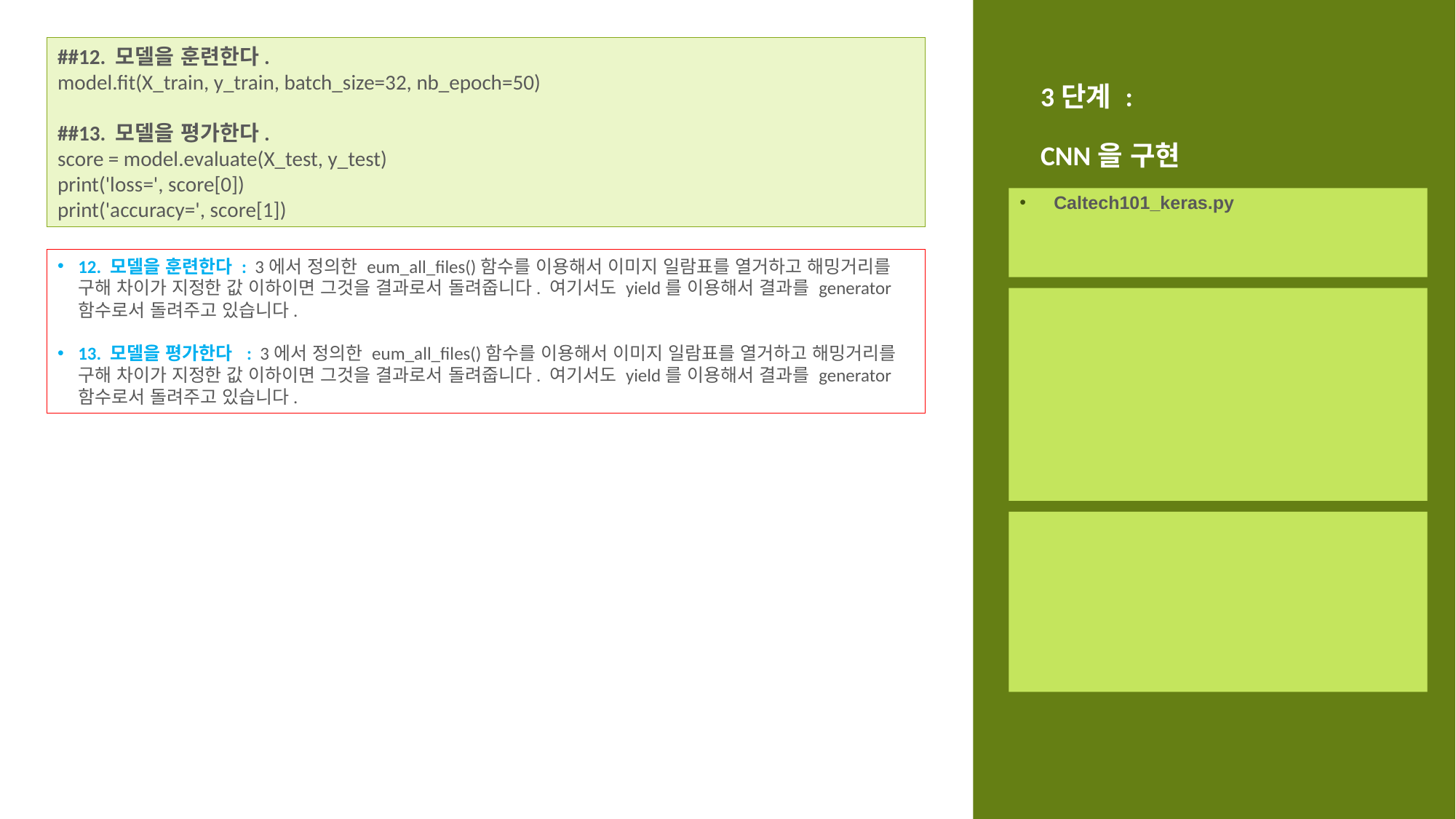

##12. 모델을 훈련한다.
model.fit(X_train, y_train, batch_size=32, nb_epoch=50)

##13. 모델을 평가한다.
score = model.evaluate(X_test, y_test)
print('loss=', score[0])
print('accuracy=', score[1])
# 3단계 : CNN을 구현
Caltech101_keras.py
12. 모델을 훈련한다 :  3에서 정의한 eum_all_files()함수를 이용해서 이미지 일람표를 열거하고 해밍거리를 구해 차이가 지정한 값 이하이면 그것을 결과로서 돌려줍니다. 여기서도 yield를 이용해서 결과를 generator 함수로서 돌려주고 있습니다.

13. 모델을 평가한다  :  3에서 정의한 eum_all_files()함수를 이용해서 이미지 일람표를 열거하고 해밍거리를 구해 차이가 지정한 값 이하이면 그것을 결과로서 돌려줍니다. 여기서도 yield를 이용해서 결과를 generator 함수로서 돌려주고 있습니다.